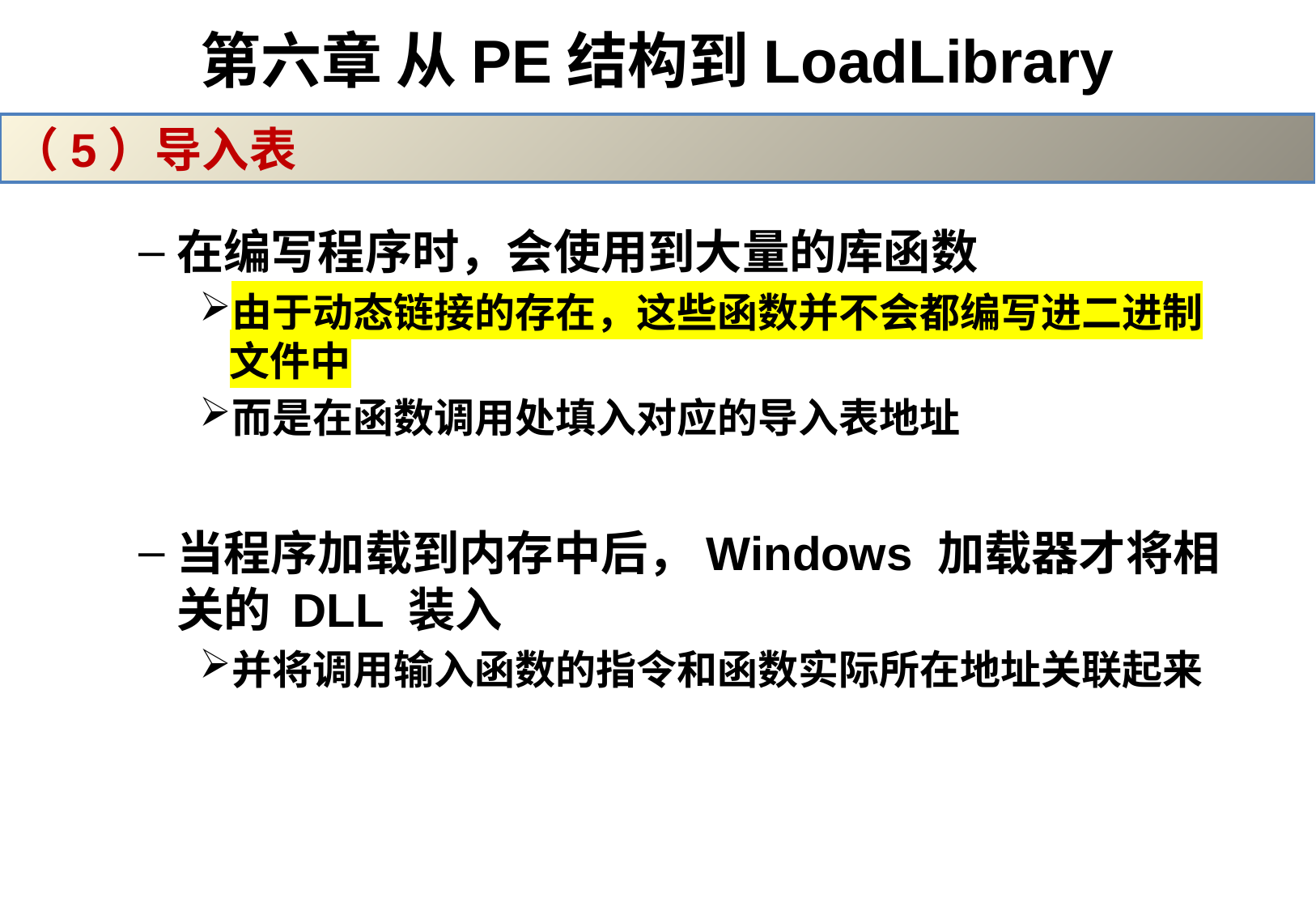

# 第六章 从PE结构到LoadLibrary
（5）导入表
在编写程序时，会使用到大量的库函数
由于动态链接的存在，这些函数并不会都编写进二进制文件中
而是在函数调用处填入对应的导入表地址

当程序加载到内存中后，Windows 加载器才将相关的 DLL 装入
并将调用输入函数的指令和函数实际所在地址关联起来